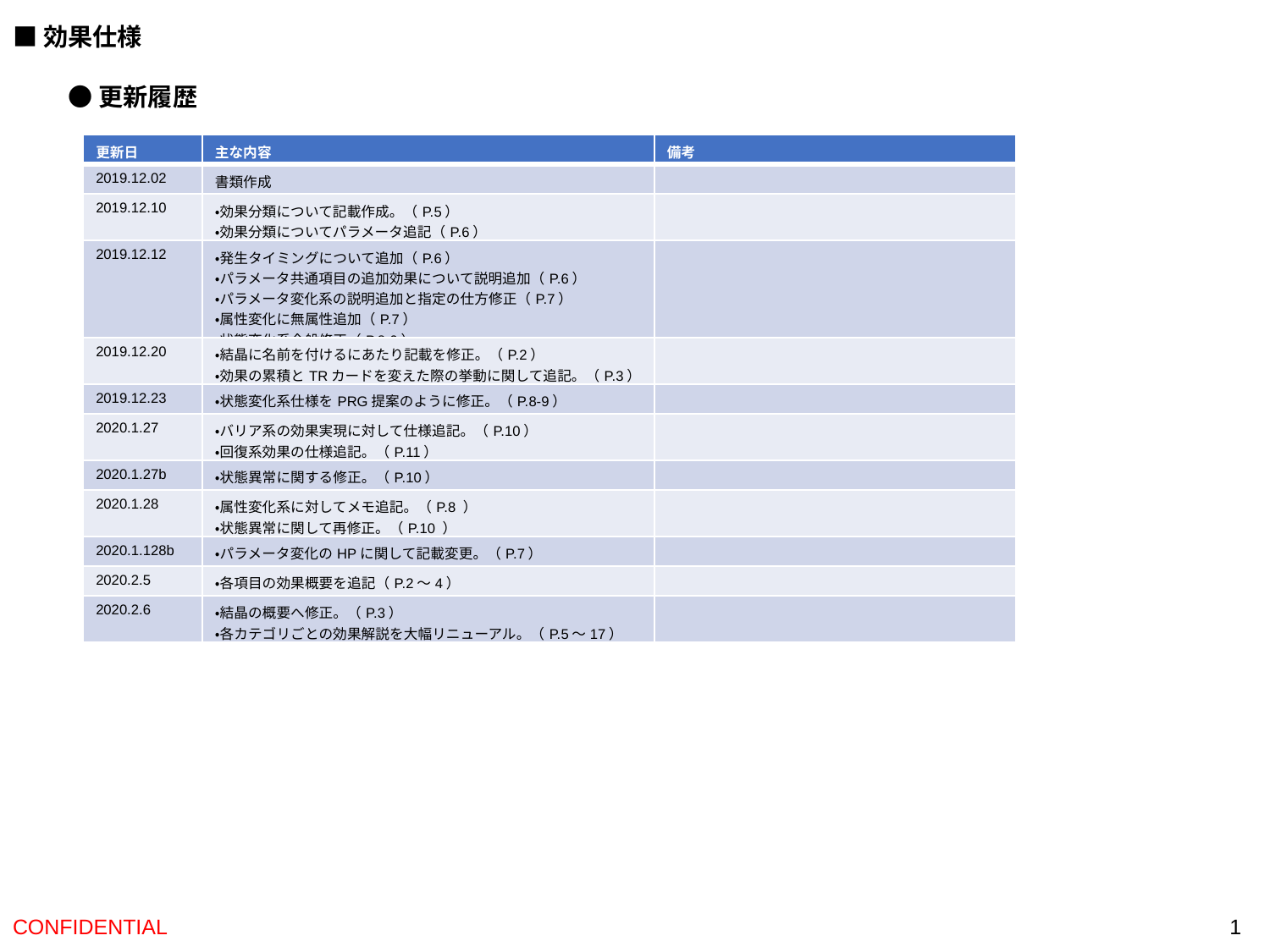

■効果仕様
●更新履歴
| 更新日 | 主な内容 | 備考 |
| --- | --- | --- |
| 2019.12.02 | 書類作成 |  |
| 2019.12.10 | ・効果分類について記載作成。（P.5） ・効果分類についてパラメータ追記（P.6） |  |
| 2019.12.12 | ・発生タイミングについて追加（P.6） ・パラメータ共通項目の追加効果について説明追加（P.6） ・パラメータ変化系の説明追加と指定の仕方修正（P.7） ・属性変化に無属性追加（P.7） ・状態変化系全般修正（P.8-9） |  |
| 2019.12.20 | ・結晶に名前を付けるにあたり記載を修正。（P.2） ・効果の累積とTRカードを変えた際の挙動に関して追記。（P.3） |  |
| 2019.12.23 | ・状態変化系仕様をPRG提案のように修正。（P.8-9） |  |
| 2020.1.27 | ・バリア系の効果実現に対して仕様追記。（P.10） ・回復系効果の仕様追記。（P.11） |  |
| 2020.1.27b | ・状態異常に関する修正。（P.10） |  |
| 2020.1.28 | ・属性変化系に対してメモ追記。（P.8 ） ・状態異常に関して再修正。（P.10 ） |  |
| 2020.1.128b | ・パラメータ変化のHPに関して記載変更。（P.7） |  |
| 2020.2.5 | ・各項目の効果概要を追記（P.2～4） |  |
| 2020.2.6 | ・結晶の概要へ修正。（P.3） ・各カテゴリごとの効果解説を大幅リニューアル。（P.5〜17） |  |
1
CONFIDENTIAL